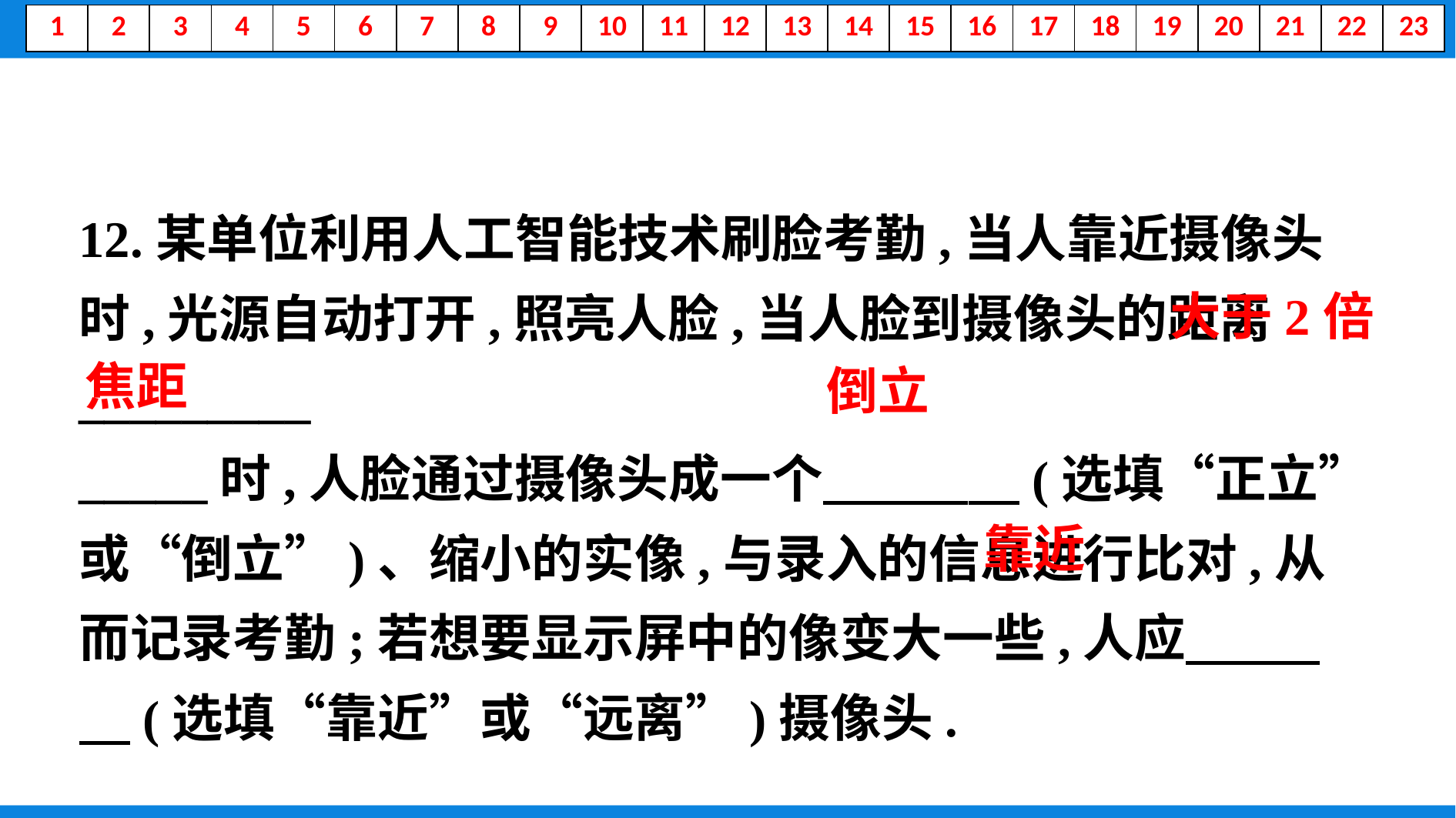

12.某单位利用人工智能技术刷脸考勤,当人靠近摄像头时,光源自动打开,照亮人脸,当人脸到摄像头的距离_________
_____时,人脸通过摄像头成一个　        　(选填“正立”或“倒立”)、缩小的实像,与录入的信息进行比对,从而记录考勤;若想要显示屏中的像变大一些,人应　        　(选填“靠近”或“远离”)摄像头.
　大于2倍
焦距
　倒立
　靠近